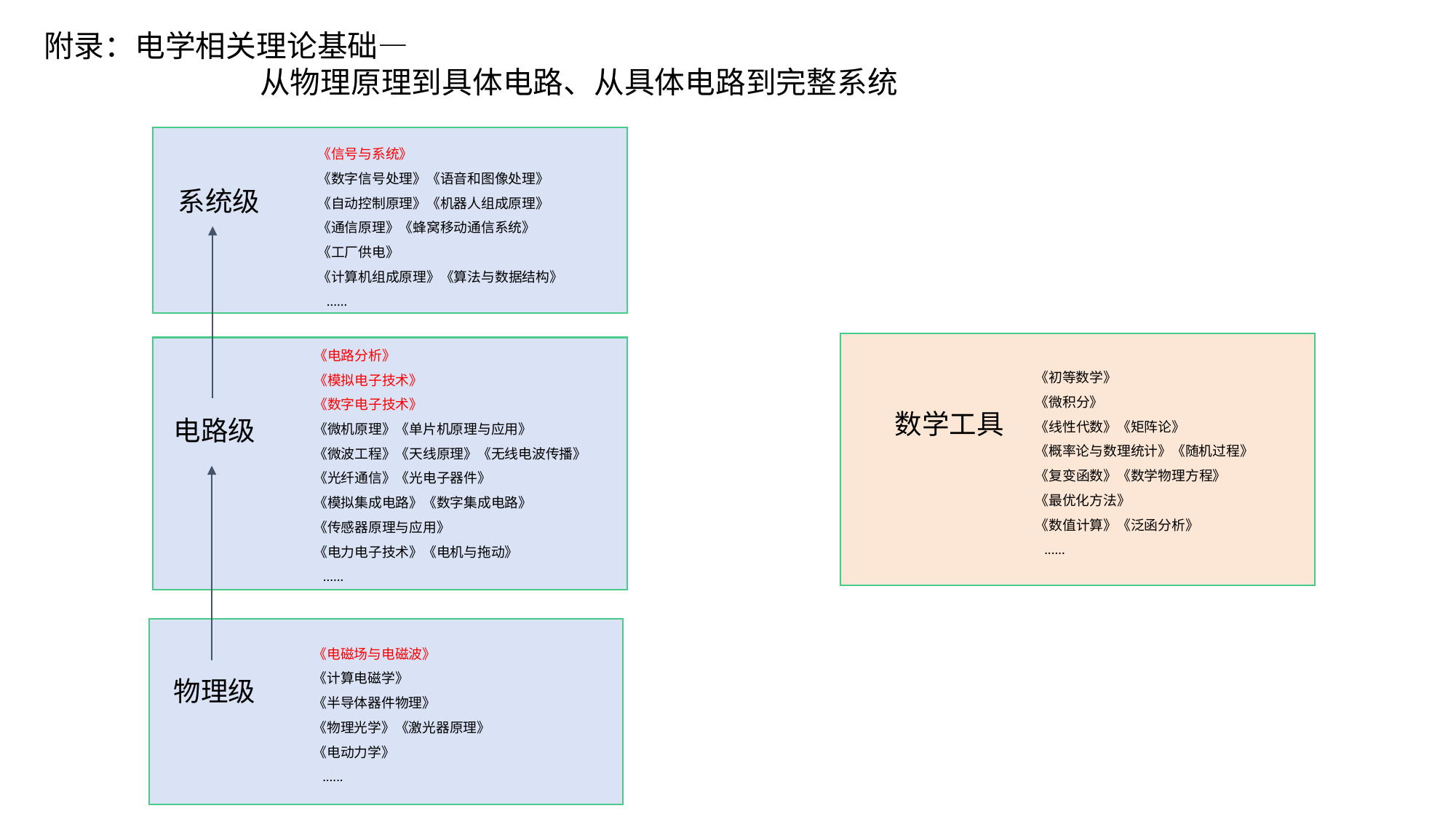

附录：电学相关理论基础—
                               从物理原理到具体电路、从具体电路到完整系统

《信号与系统》
《数字信号处理》《语音和图像处理》
《自动控制原理》《机器人组成原理》
《通信原理》《蜂窝移动通信系统》
《工厂供电》
《计算机组成原理》《算法与数据结构》
   ......
系统级
《电路分析》
《模拟电子技术》
《数字电子技术》
《微机原理》《单片机原理与应用》
《微波工程》《天线原理》《无线电波传播》
《光纤通信》《光电子器件》
《模拟集成电路》《数字集成电路》
《传感器原理与应用》
《电力电子技术》《电机与拖动》
   ......

《初等数学》
《微积分》
《线性代数》《矩阵论》
《概率论与数理统计》《随机过程》
《复变函数》《数学物理方程》
《最优化方法》
《数值计算》《泛函分析》
   ......
数学工具
电路级

《电磁场与电磁波》
《计算电磁学》
《半导体器件物理》
《物理光学》《激光器原理》
《电动力学》
   ......
物理级